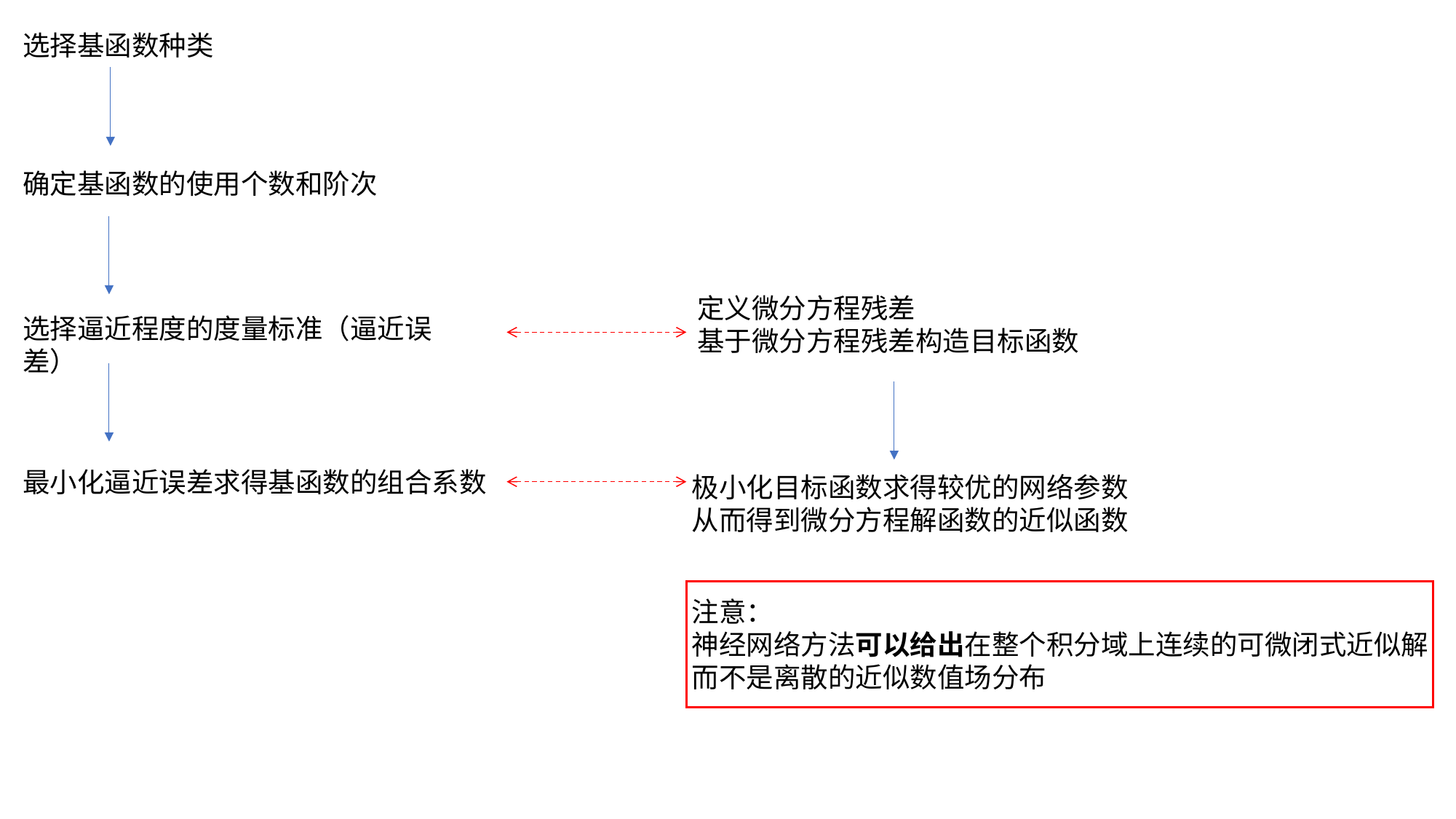

选择基函数种类
确定基函数的使用个数和阶次
选择逼近程度的度量标准（逼近误差）
最小化逼近误差求得基函数的组合系数
定义微分方程残差
基于微分方程残差构造目标函数
极小化目标函数求得较优的网络参数从而得到微分方程解函数的近似函数

注意：
神经网络方法可以给出在整个积分域上连续的可微闭式近似解而不是离散的近似数值场分布